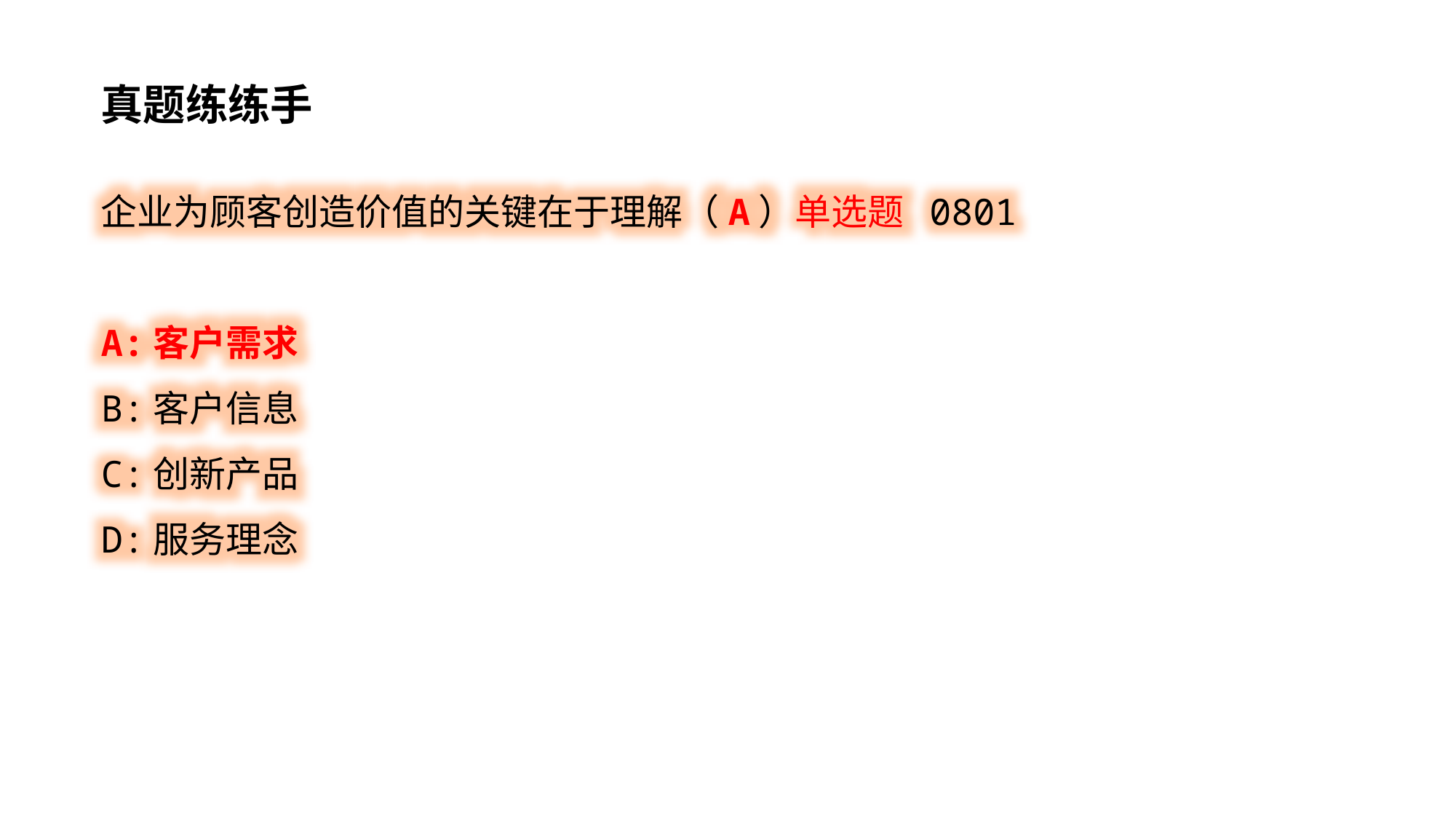

真题练练手
企业为顾客创造价值的关键在于理解（A）单选题  0801

A:客户需求
B:客户信息
C:创新产品
D:服务理念